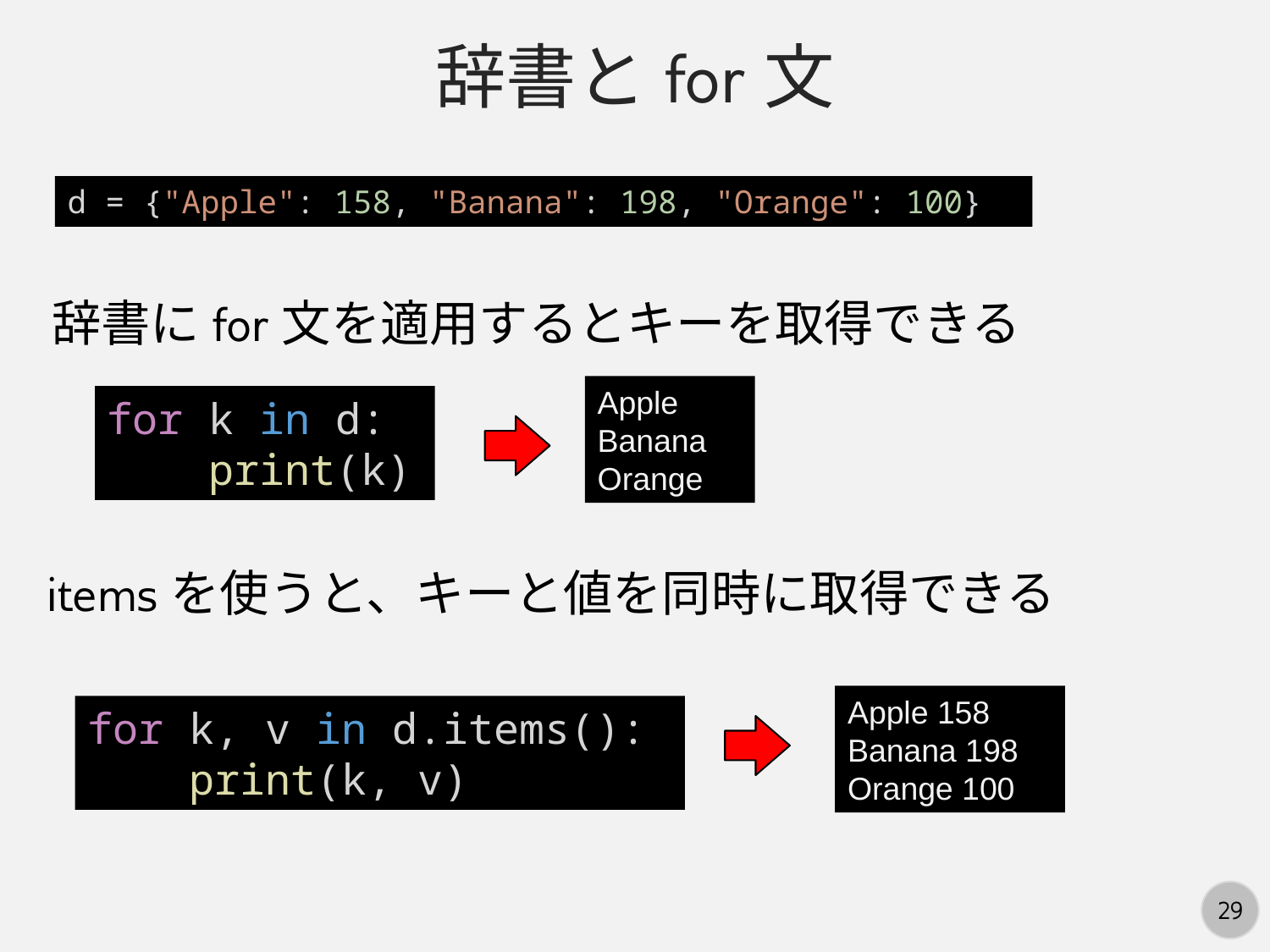

辞書とfor文
d = {"Apple": 158, "Banana": 198, "Orange": 100}
辞書にfor文を適用するとキーを取得できる
Apple
Banana
Orange
for k in d:
    print(k)

itemsを使うと、キーと値を同時に取得できる
Apple 158
Banana 198
Orange 100
for k, v in d.items():
    print(k, v)